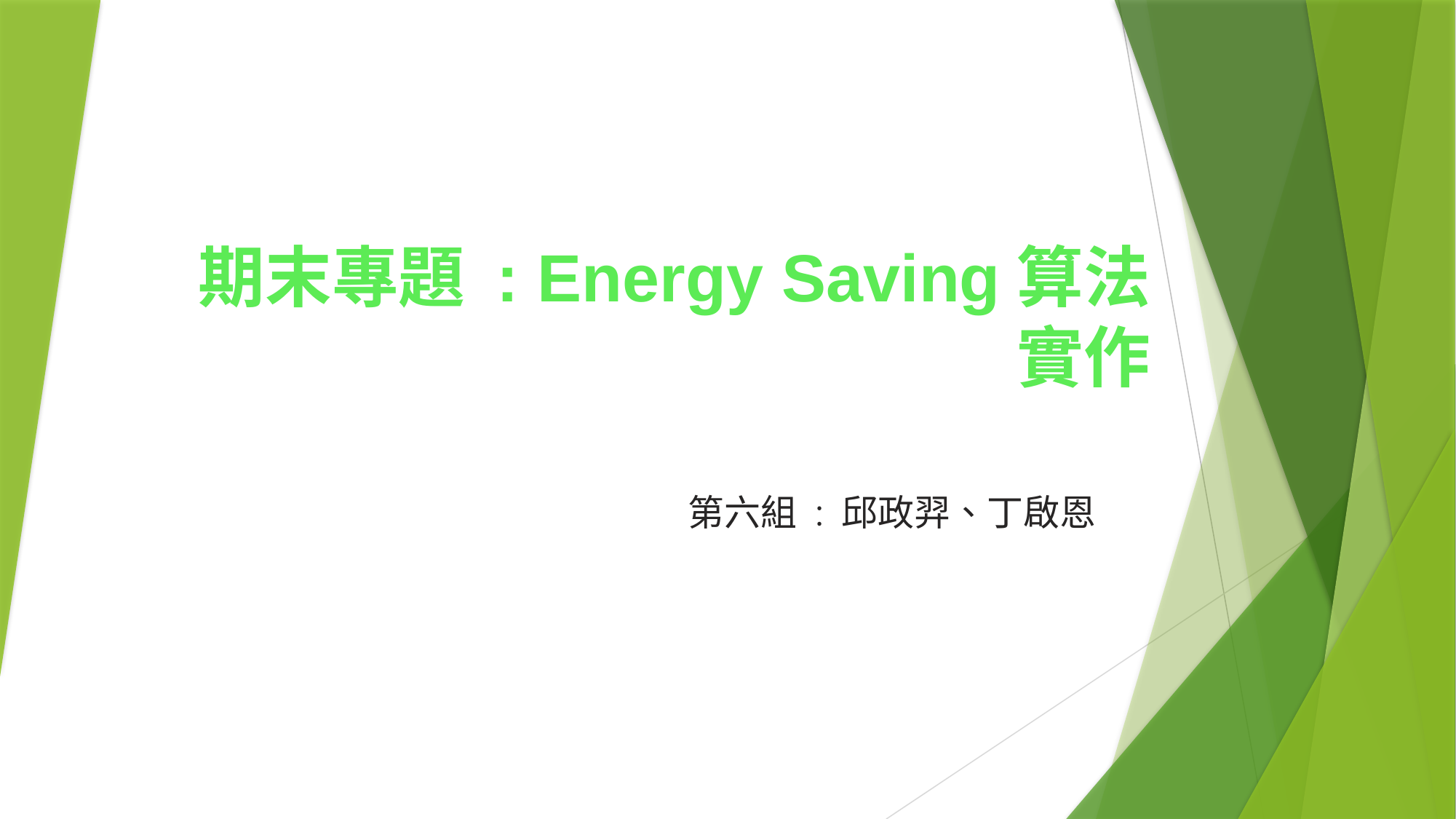

# 期末專題 : Energy Saving算法實作
第六組 : 邱政羿、丁啟恩